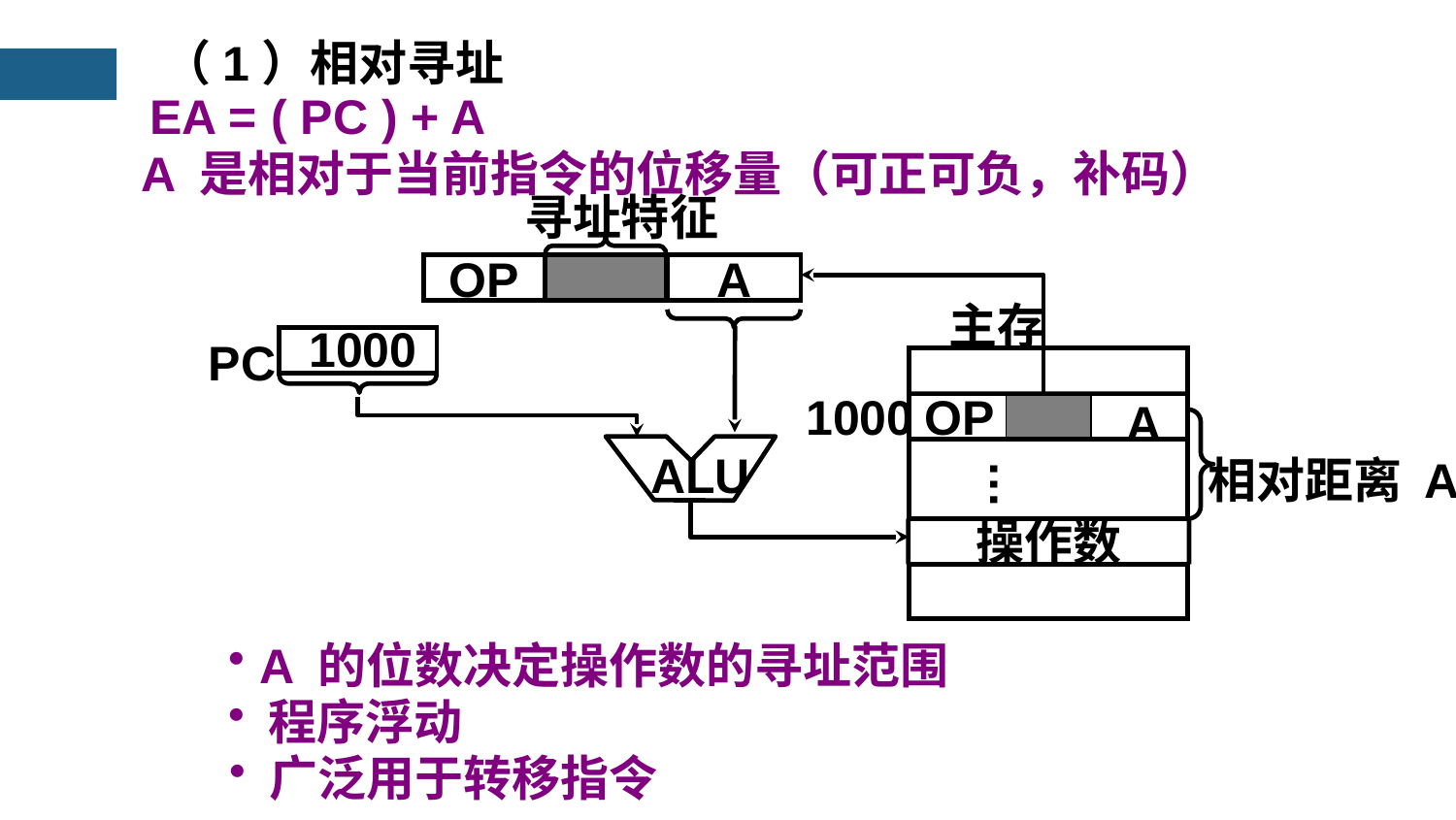

（1）相对寻址
 EA = ( PC ) + A
A 是相对于当前指令的位移量（可正可负，补码）
寻址特征

OP

A

主存

1000
OP
A

   …

1000

PC

ALU
相对距离 A

操作数
 A 的位数决定操作数的寻址范围
 程序浮动
 广泛用于转移指令